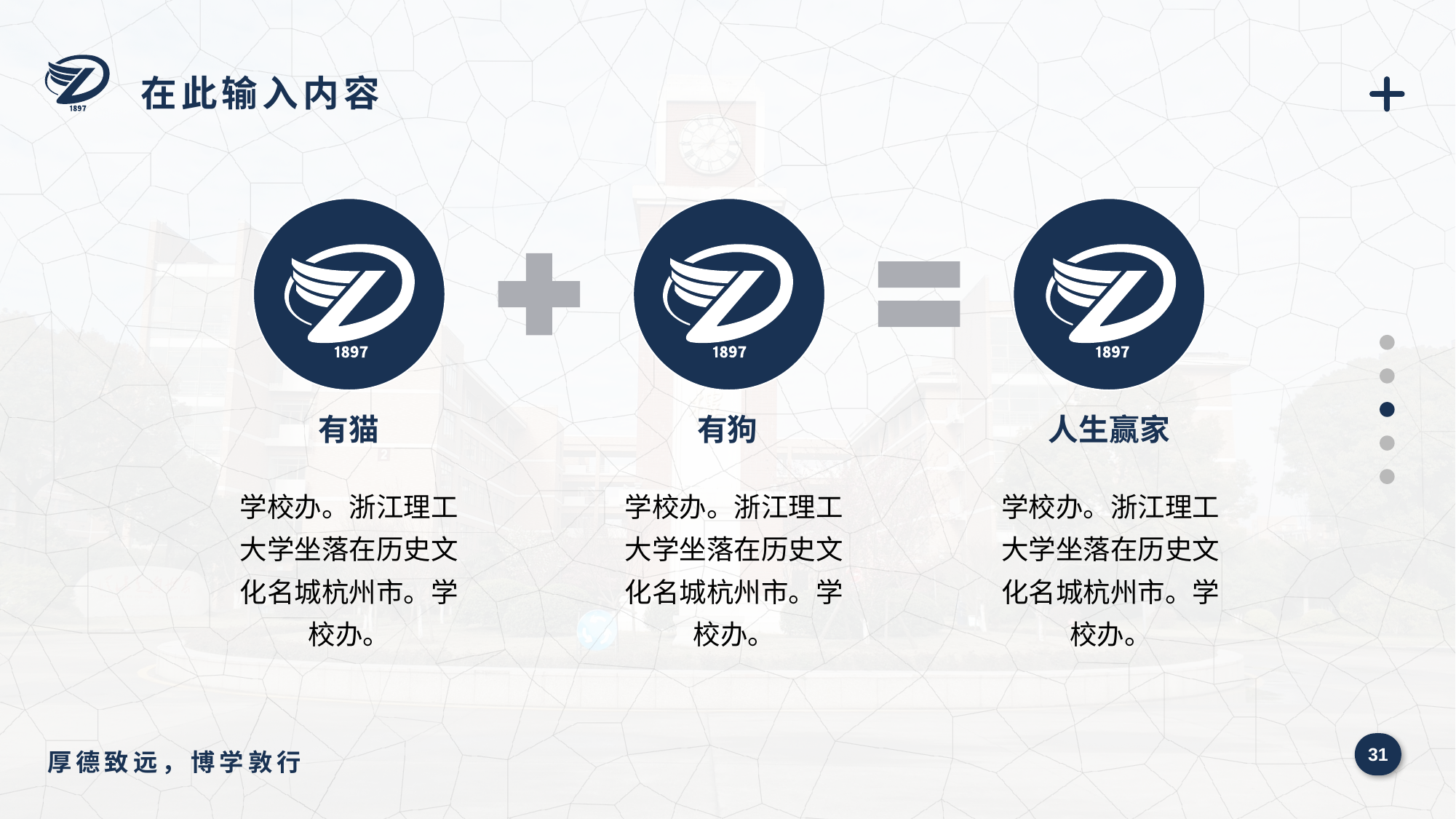

在此输入内容

有猫
有狗
人生赢家
学校办。浙江理工大学坐落在历史文化名城杭州市。学校办。
学校办。浙江理工大学坐落在历史文化名城杭州市。学校办。
学校办。浙江理工大学坐落在历史文化名城杭州市。学校办。
31